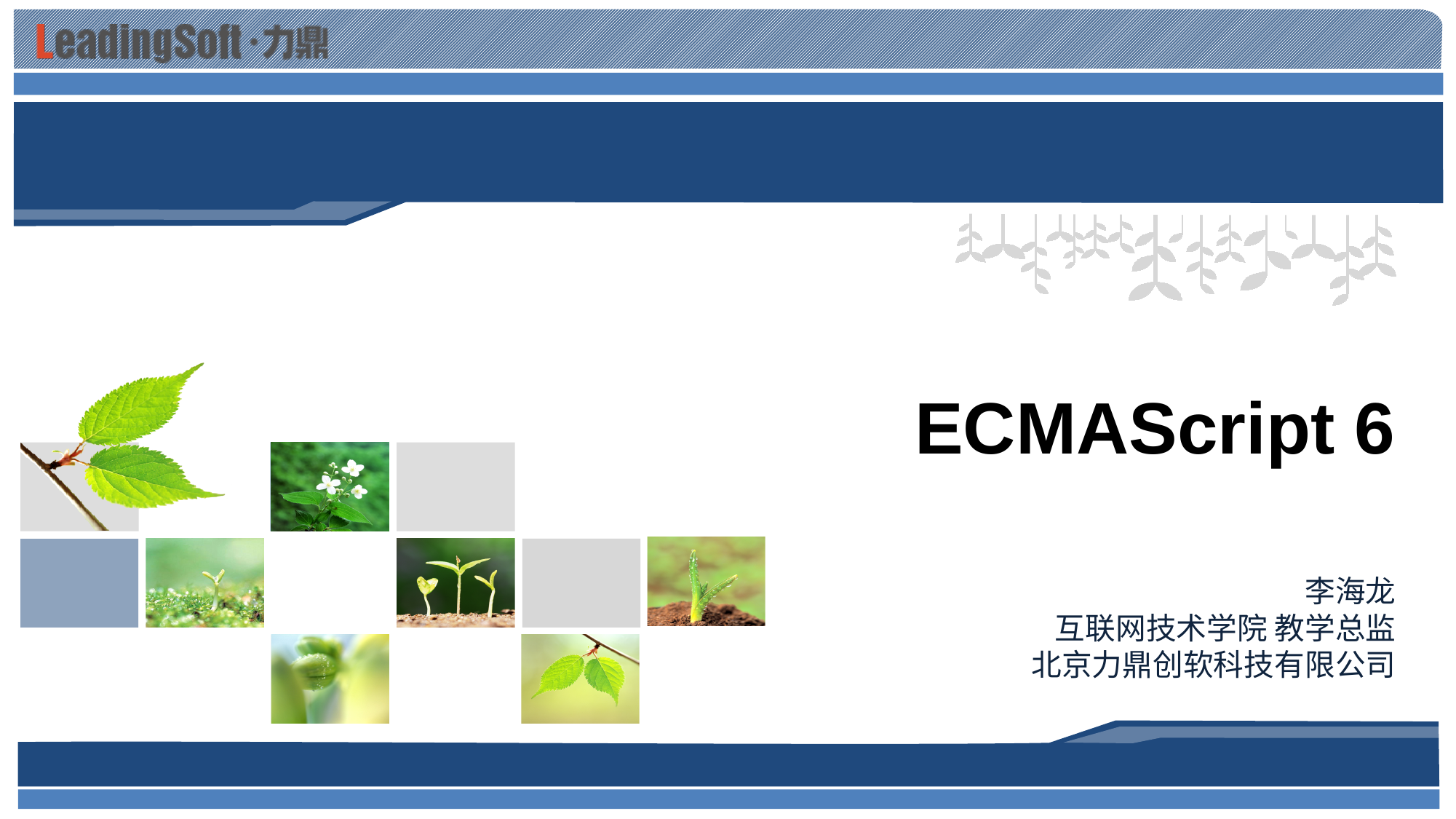

# ECMAScript 6
李海龙
互联网技术学院 教学总监
北京力鼎创软科技有限公司